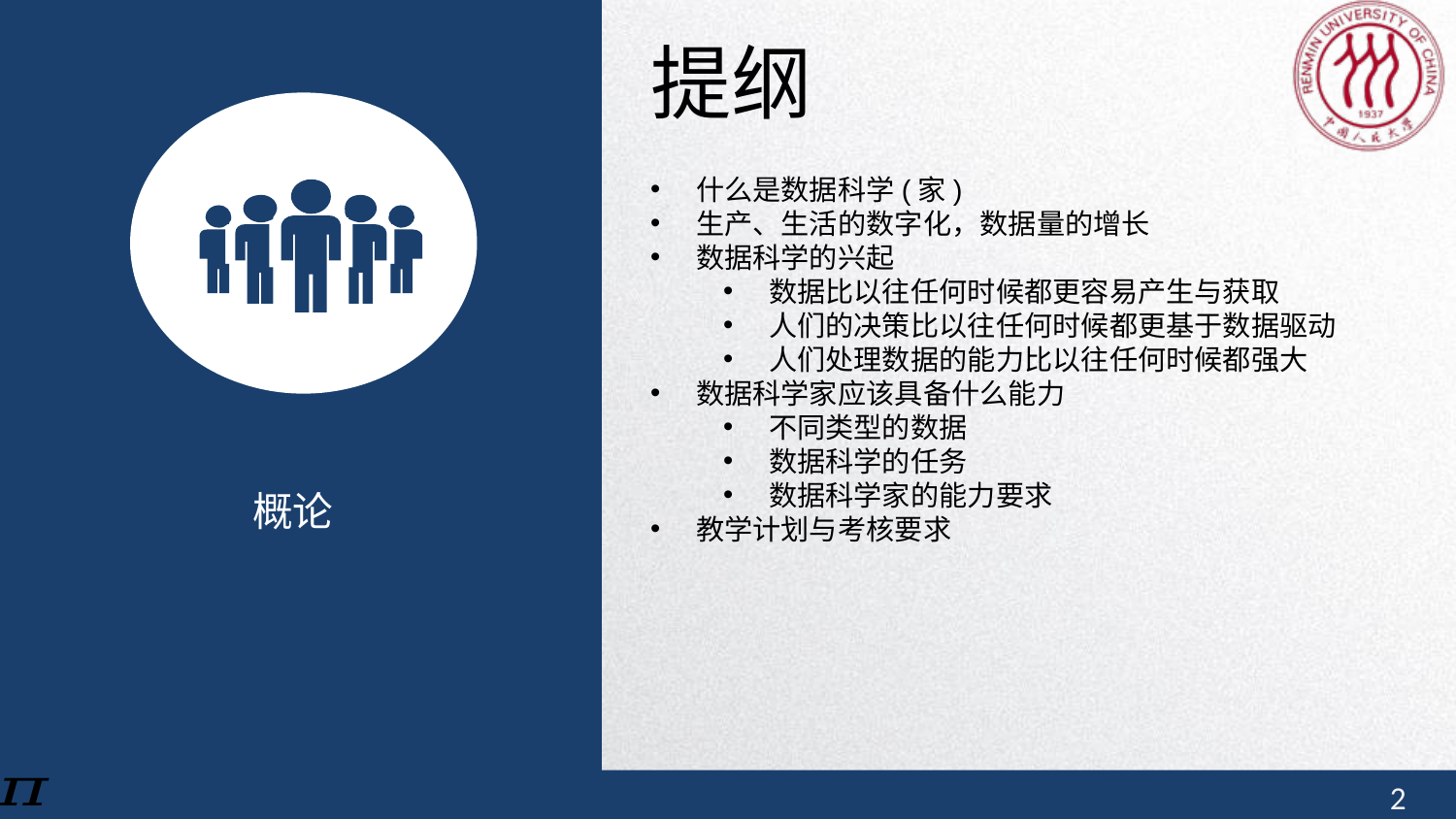

提纲

什么是数据科学(家)
生产、生活的数字化，数据量的增长
数据科学的兴起
数据比以往任何时候都更容易产生与获取
人们的决策比以往任何时候都更基于数据驱动
人们处理数据的能力比以往任何时候都强大
数据科学家应该具备什么能力
不同类型的数据
数据科学的任务
数据科学家的能力要求
教学计划与考核要求

概论